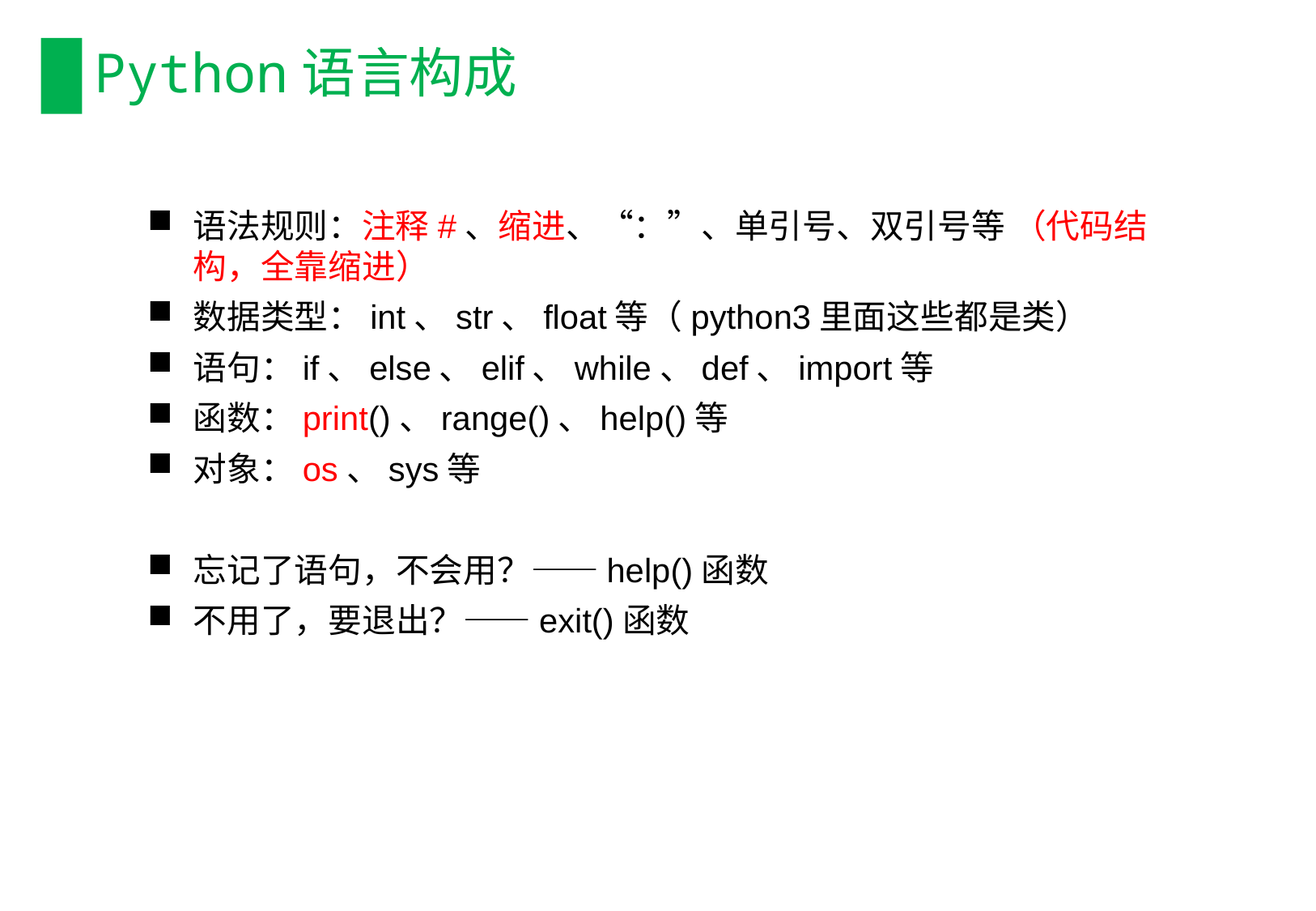

# Python语言构成

语法规则：注释#、缩进、“：”、单引号、双引号等 （代码结构，全靠缩进）
数据类型：int、str、float等（python3里面这些都是类）
语句：if、else、elif、while、def、import等
函数：print()、range()、help()等
对象：os、sys等

忘记了语句，不会用？——help()函数
不用了，要退出？——exit()函数